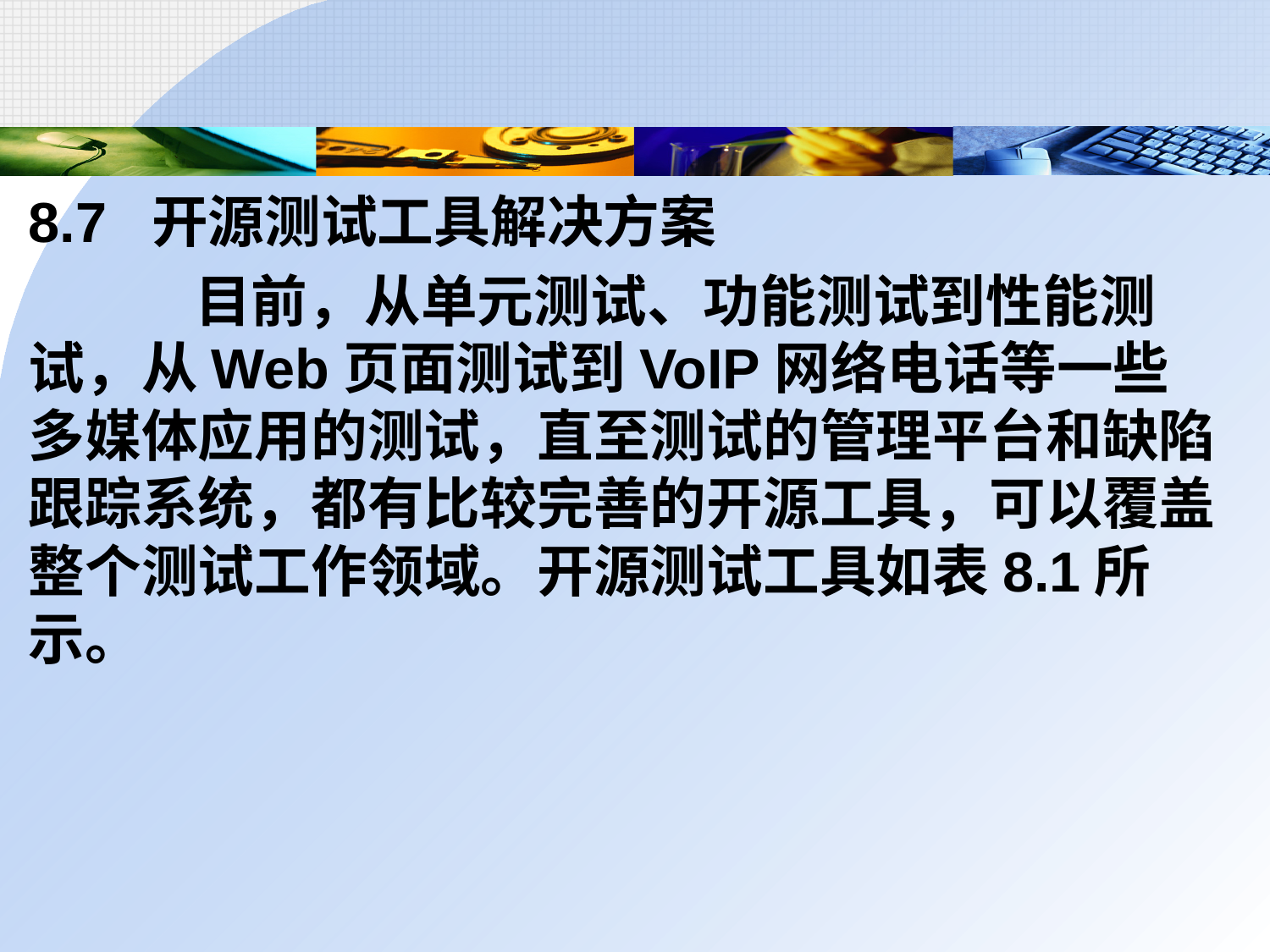

8.7  开源测试工具解决方案
		  目前，从单元测试、功能测试到性能测试，从Web页面测试到VoIP网络电话等一些多媒体应用的测试，直至测试的管理平台和缺陷跟踪系统，都有比较完善的开源工具，可以覆盖整个测试工作领域。开源测试工具如表8.1所示。